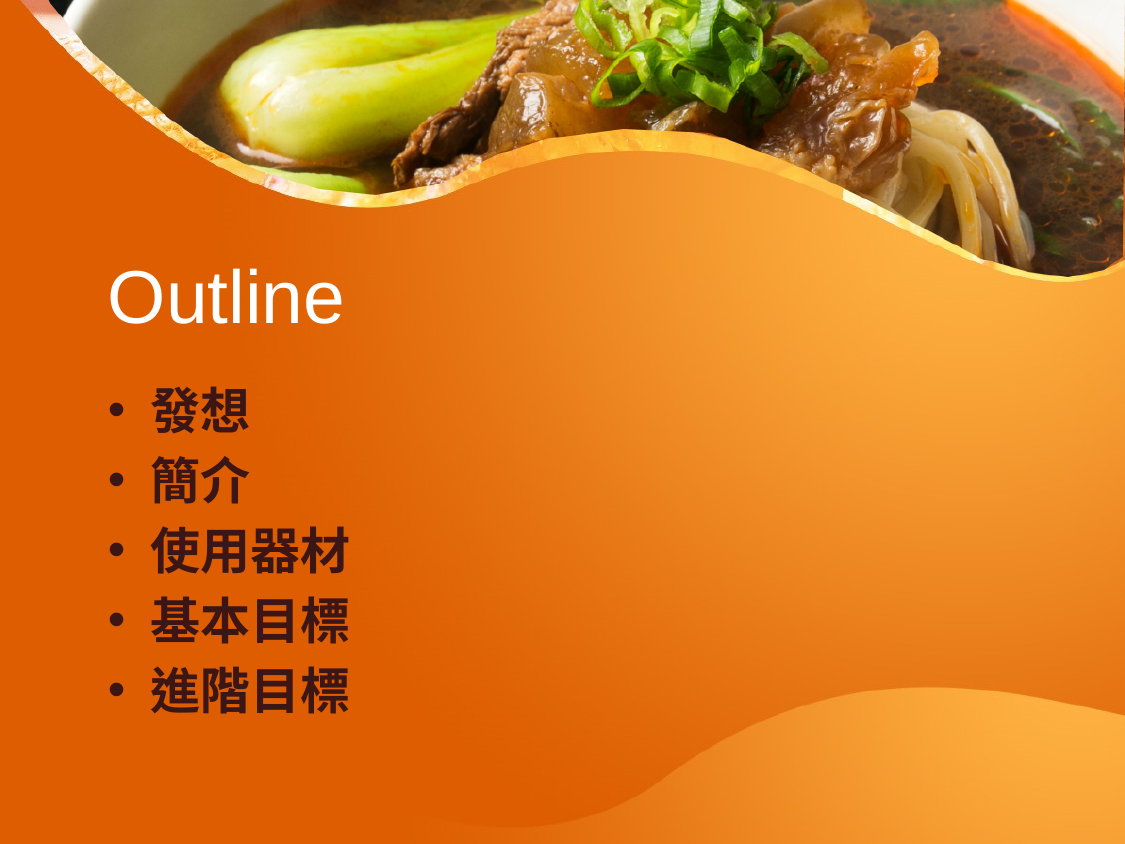

# Outline
發想
簡介
使用器材
基本目標
進階目標